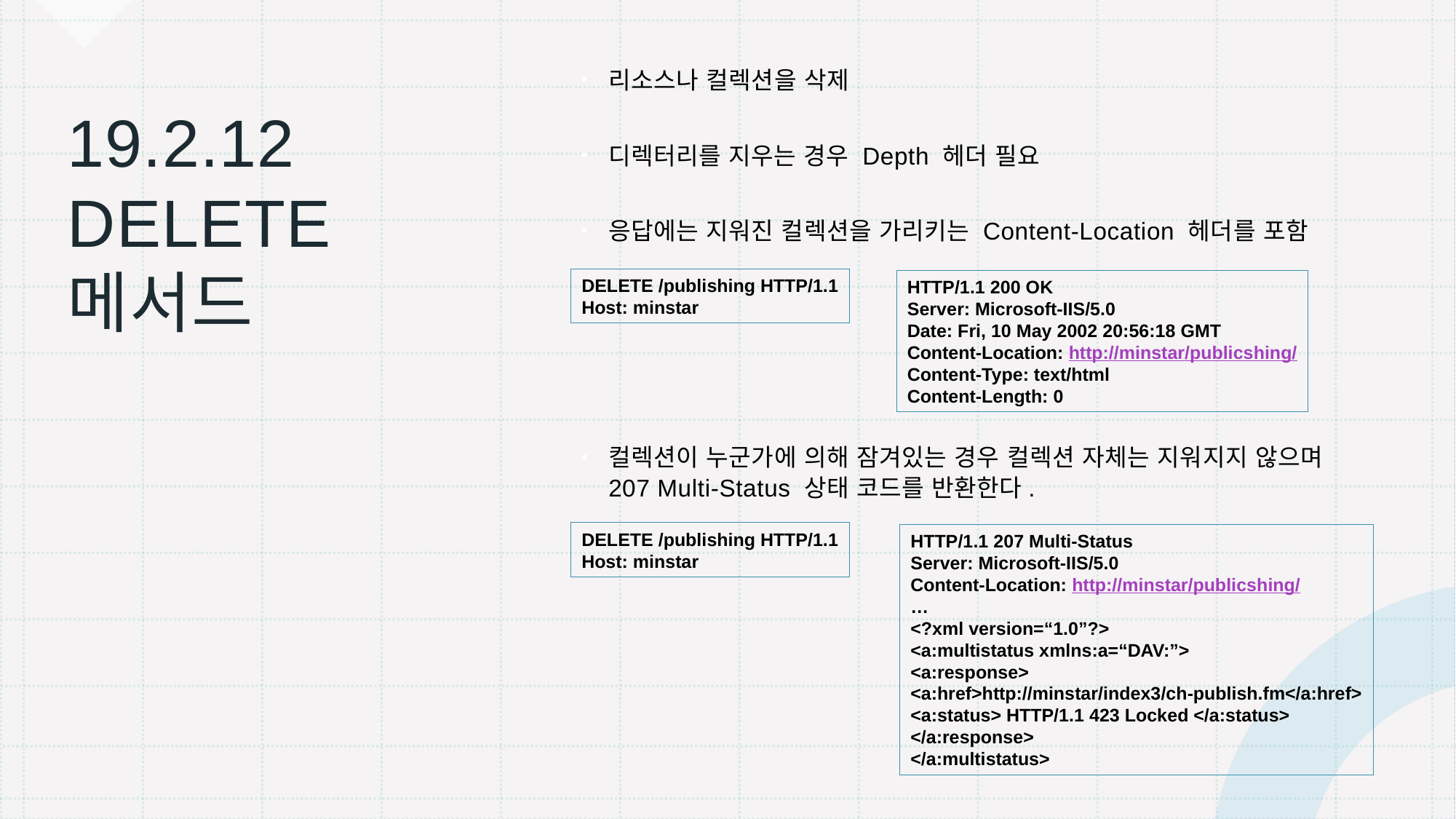

리소스나 컬렉션을 삭제

디렉터리를 지우는 경우 Depth 헤더 필요

응답에는 지워진 컬렉션을 가리키는 Content-Location 헤더를 포함

컬렉션이 누군가에 의해 잠겨있는 경우 컬렉션 자체는 지워지지 않으며 207 Multi-Status 상태 코드를 반환한다.

# 19.2.12 DELETE 메서드
DELETE /publishing HTTP/1.1
Host: minstar
HTTP/1.1 200 OK
Server: Microsoft-IIS/5.0
Date: Fri, 10 May 2002 20:56:18 GMT
Content-Location: http://minstar/publicshing/
Content-Type: text/html
Content-Length: 0
DELETE /publishing HTTP/1.1
Host: minstar
HTTP/1.1 207 Multi-Status
Server: Microsoft-IIS/5.0
Content-Location: http://minstar/publicshing/
…
<?xml version=“1.0”?>
<a:multistatus xmlns:a=“DAV:”>
<a:response>
<a:href>http://minstar/index3/ch-publish.fm</a:href>
<a:status> HTTP/1.1 423 Locked </a:status>
</a:response>
</a:multistatus>